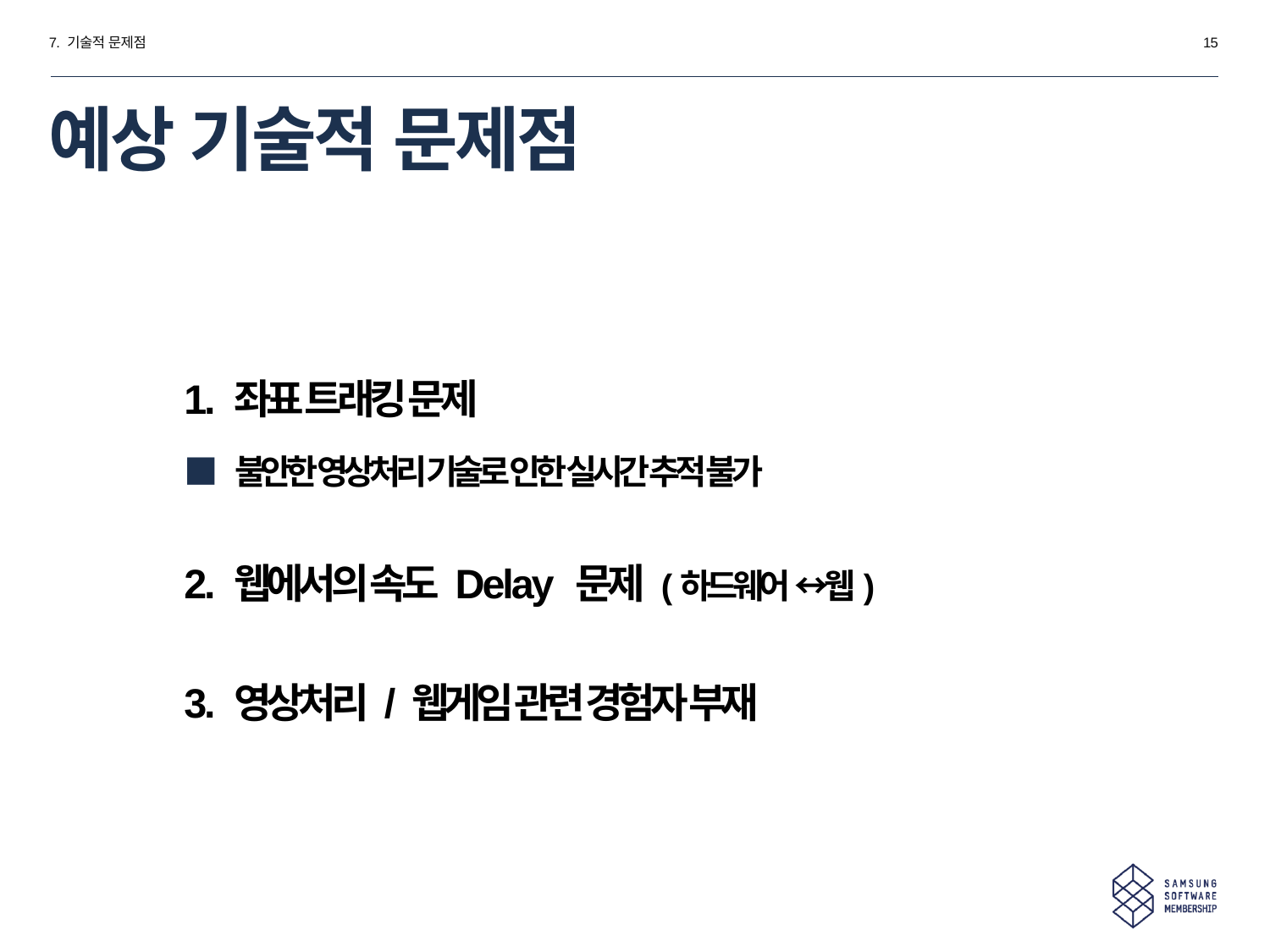

7. 기술적 문제점
15
# 예상 기술적 문제점

1. 좌표 트래킹 문제
■  불안한 영상처리 기술로 인한 실시간 추적 불가

2. 웹에서의 속도 Delay 문제 (하드웨어 ↔웹)

3. 영상처리 / 웹게임 관련 경험자 부재